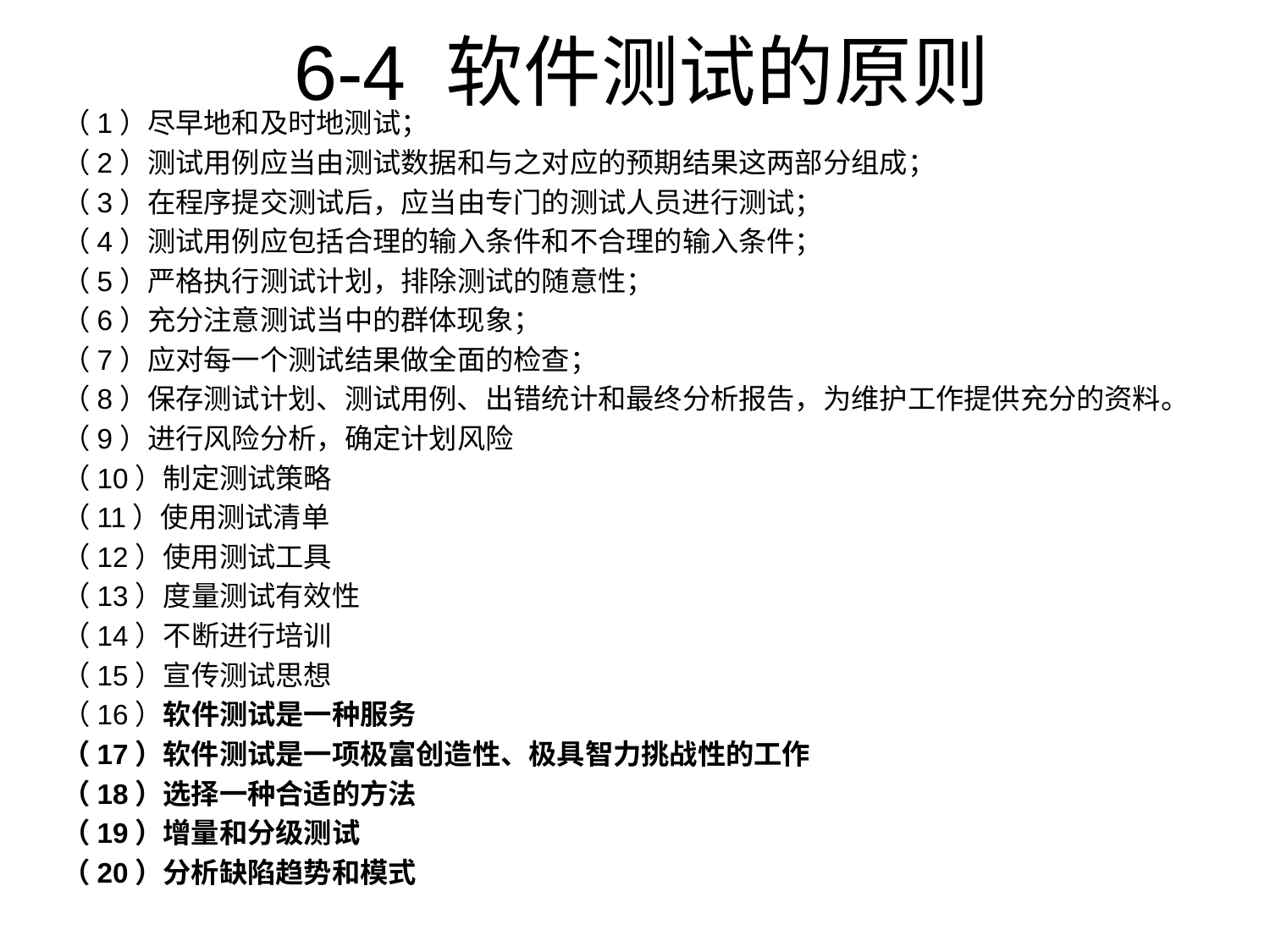

# 6-4 软件测试的原则
（1）尽早地和及时地测试；
（2）测试用例应当由测试数据和与之对应的预期结果这两部分组成；
（3）在程序提交测试后，应当由专门的测试人员进行测试；
（4）测试用例应包括合理的输入条件和不合理的输入条件；
（5）严格执行测试计划，排除测试的随意性；
（6）充分注意测试当中的群体现象；
（7）应对每一个测试结果做全面的检查；
（8）保存测试计划、测试用例、出错统计和最终分析报告，为维护工作提供充分的资料。
（9）进行风险分析，确定计划风险
（10）制定测试策略
（11）使用测试清单
（12）使用测试工具
（13）度量测试有效性
（14）不断进行培训
（15）宣传测试思想
（16）软件测试是一种服务
（17）软件测试是一项极富创造性、极具智力挑战性的工作
（18）选择一种合适的方法
（19）增量和分级测试
（20）分析缺陷趋势和模式